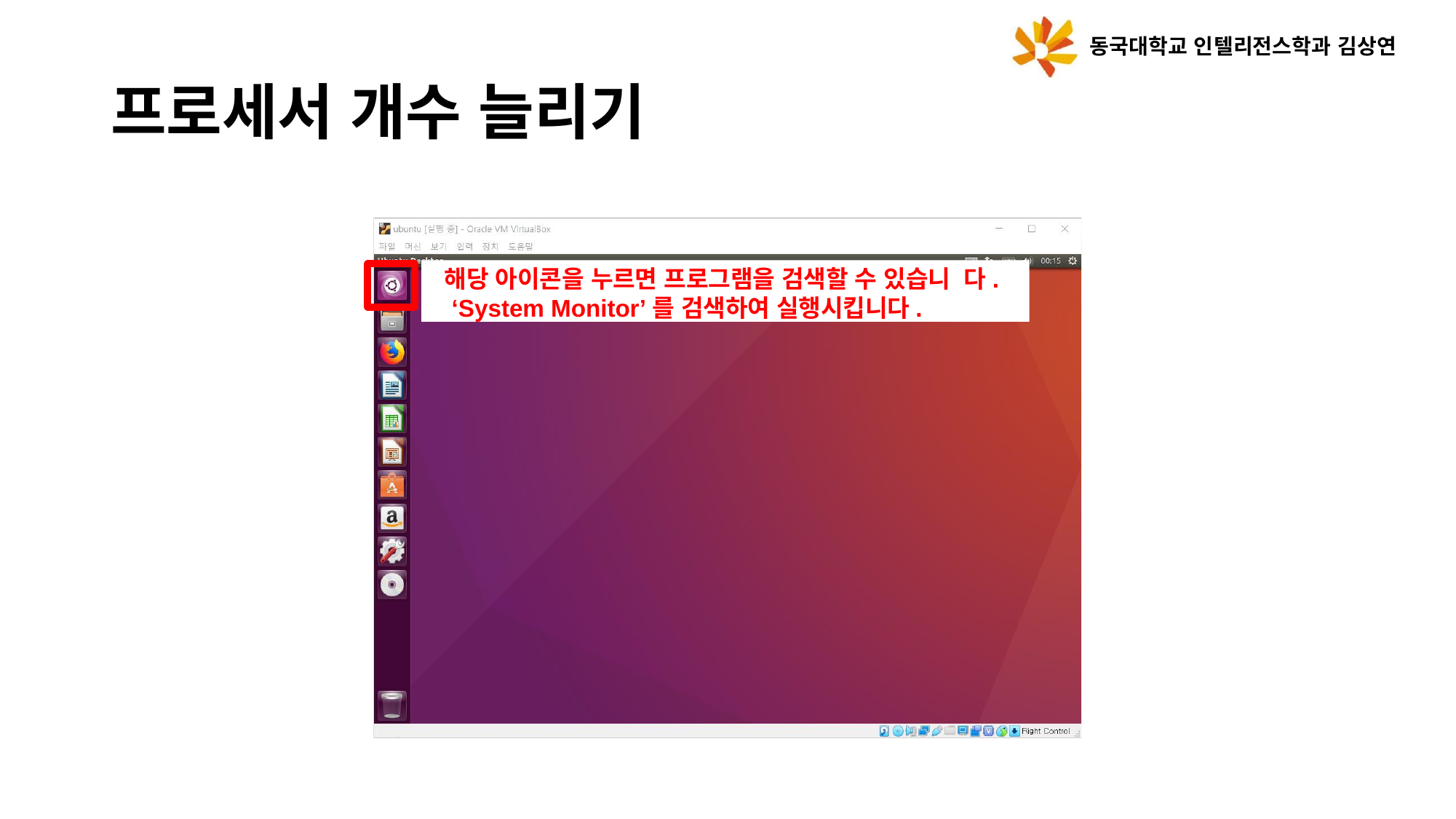

동국대학교 인텔리전스학과 김상연
# 프로세서 개수 늘리기

해당 아이콘을 누르면 프로그램을 검색할 수 있습니  다. ‘System Monitor’를 검색하여 실행시킵니다.